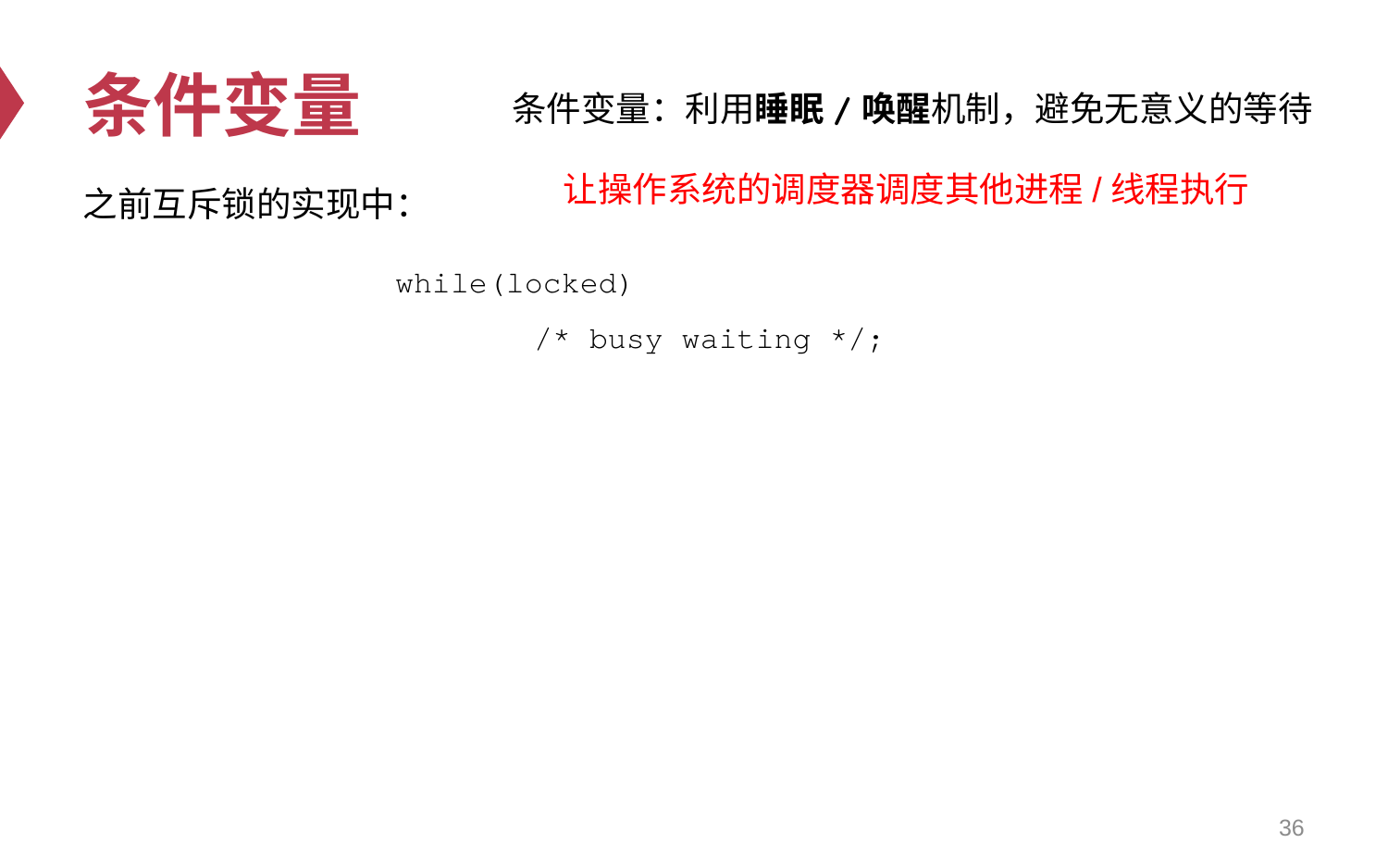

# 条件变量
条件变量：利用睡眠/唤醒机制，避免无意义的等待

让操作系统的调度器调度其他进程/线程执行
之前互斥锁的实现中：
while(locked)
	/* busy waiting */;
36